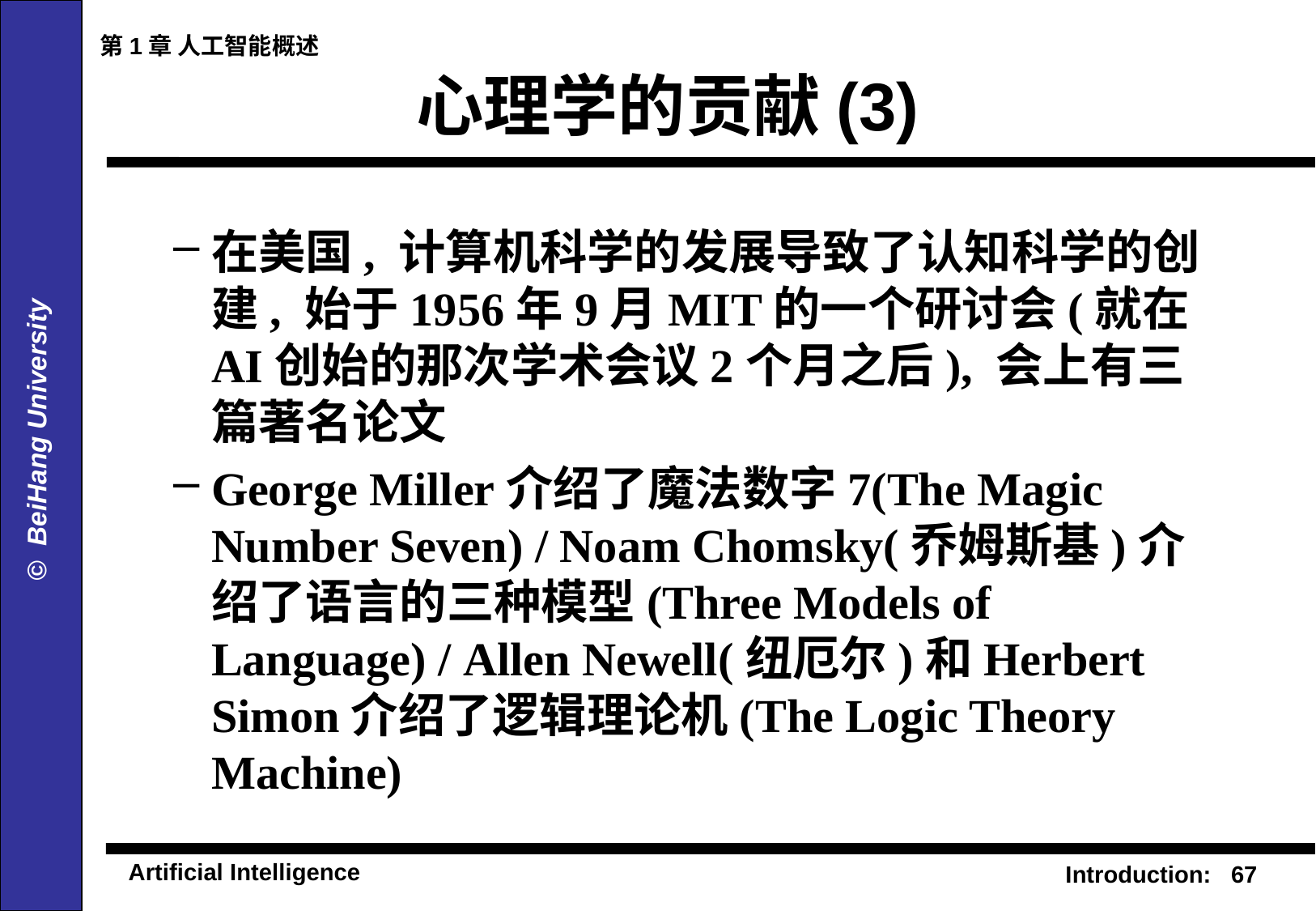

第1章 人工智能概述
# 心理学的贡献(3)
在美国, 计算机科学的发展导致了认知科学的创建, 始于1956年9月MIT的一个研讨会(就在AI创始的那次学术会议2个月之后), 会上有三篇著名论文
George Miller介绍了魔法数字7(The Magic Number Seven) / Noam Chomsky(乔姆斯基)介绍了语言的三种模型(Three Models of Language) / Allen Newell(纽厄尔)和Herbert Simon介绍了逻辑理论机(The Logic Theory Machine)